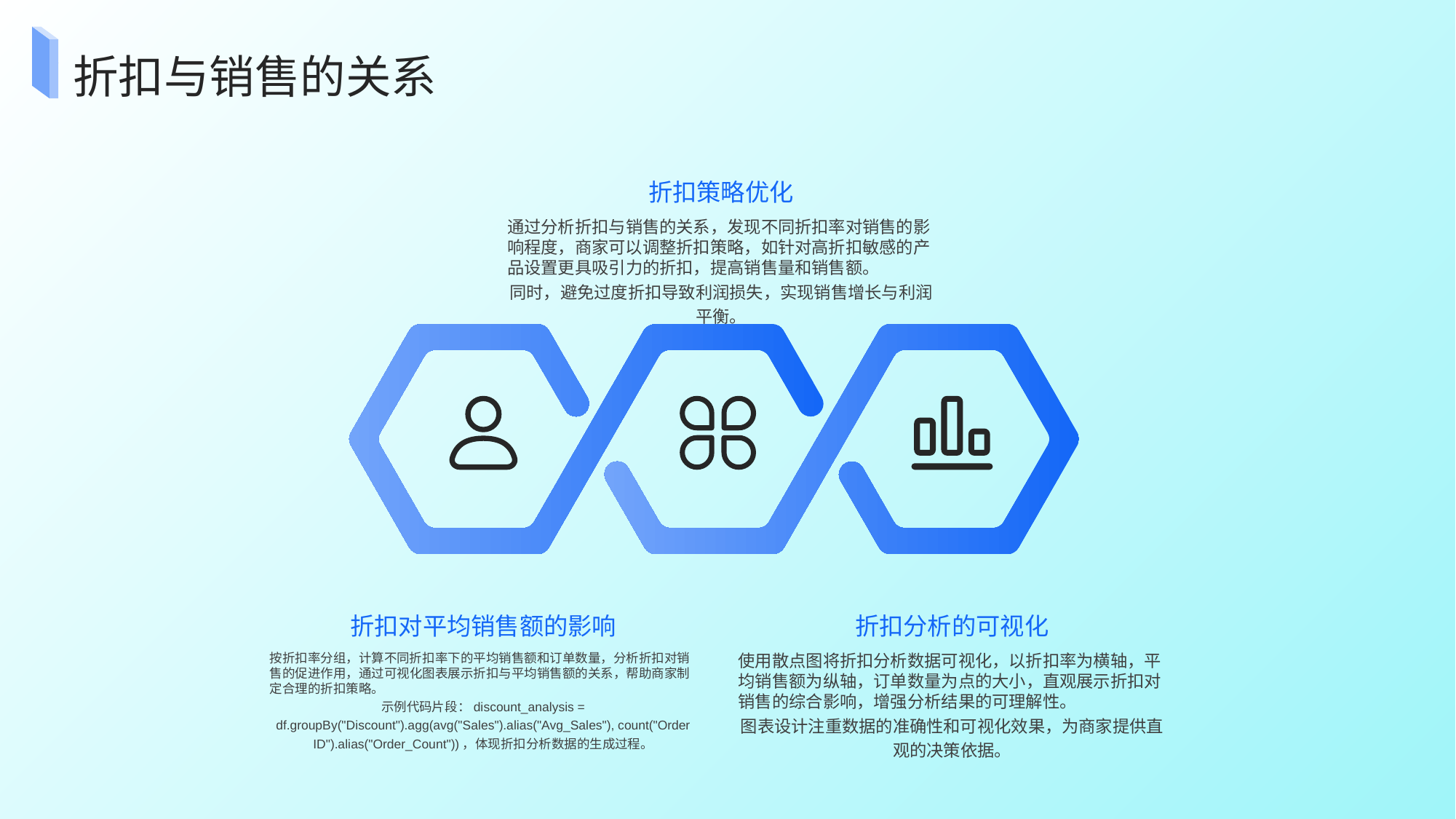

折扣与销售的关系

折扣策略优化
通过分析折扣与销售的关系，发现不同折扣率对销售的影响程度，商家可以调整折扣策略，如针对高折扣敏感的产品设置更具吸引力的折扣，提高销售量和销售额。
同时，避免过度折扣导致利润损失，实现销售增长与利润平衡。

折扣对平均销售额的影响
折扣分析的可视化
按折扣率分组，计算不同折扣率下的平均销售额和订单数量，分析折扣对销售的促进作用，通过可视化图表展示折扣与平均销售额的关系，帮助商家制定合理的折扣策略。
示例代码片段：discount_analysis = df.groupBy("Discount").agg(avg("Sales").alias("Avg_Sales"), count("Order ID").alias("Order_Count"))，体现折扣分析数据的生成过程。
使用散点图将折扣分析数据可视化，以折扣率为横轴，平均销售额为纵轴，订单数量为点的大小，直观展示折扣对销售的综合影响，增强分析结果的可理解性。
图表设计注重数据的准确性和可视化效果，为商家提供直观的决策依据。